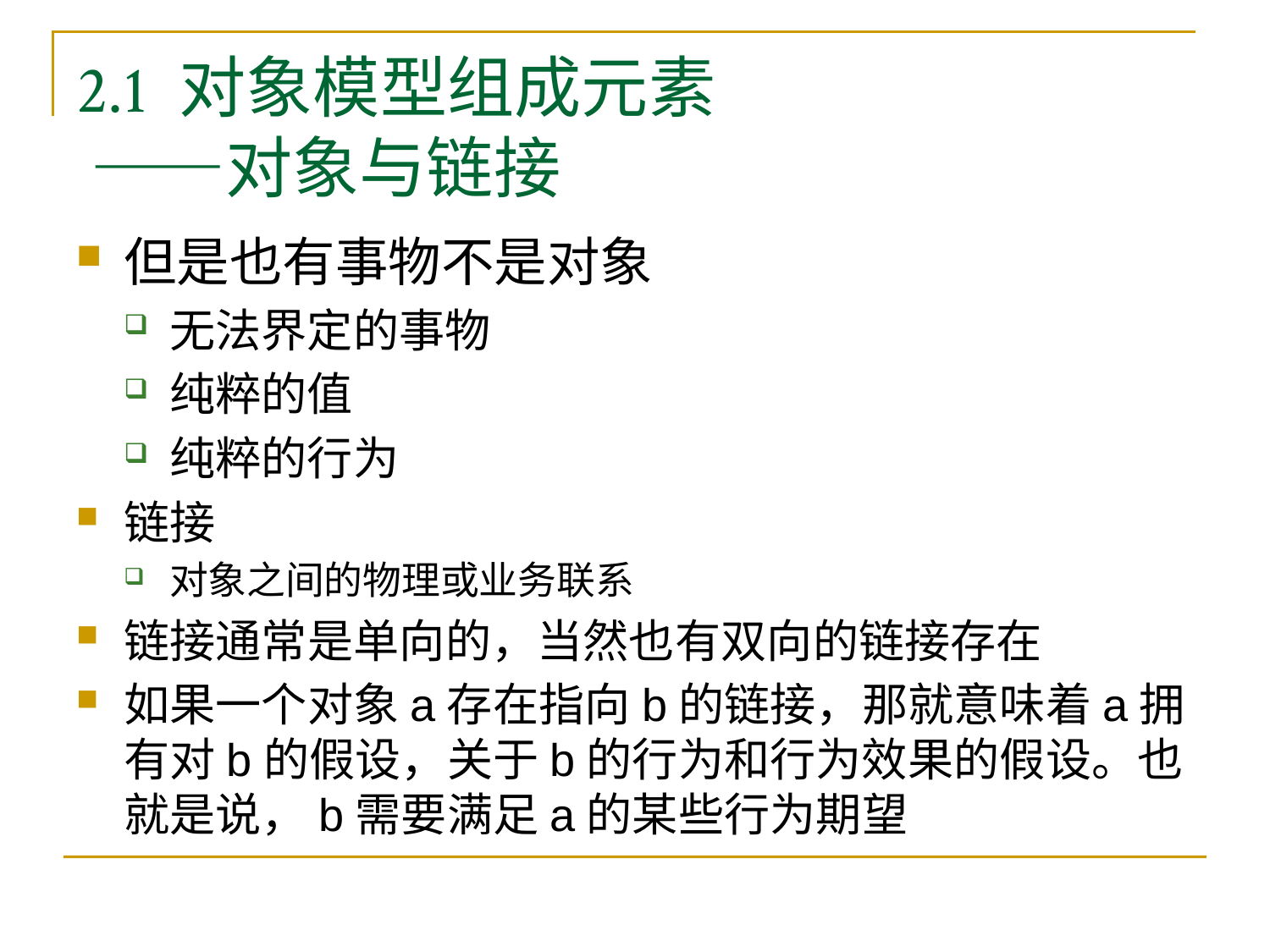

# 2.1 对象模型组成元素 ——对象与链接
但是也有事物不是对象
无法界定的事物
纯粹的值
纯粹的行为
链接
对象之间的物理或业务联系
链接通常是单向的，当然也有双向的链接存在
如果一个对象a存在指向b的链接，那就意味着a拥有对b的假设，关于b的行为和行为效果的假设。也就是说，b需要满足a的某些行为期望